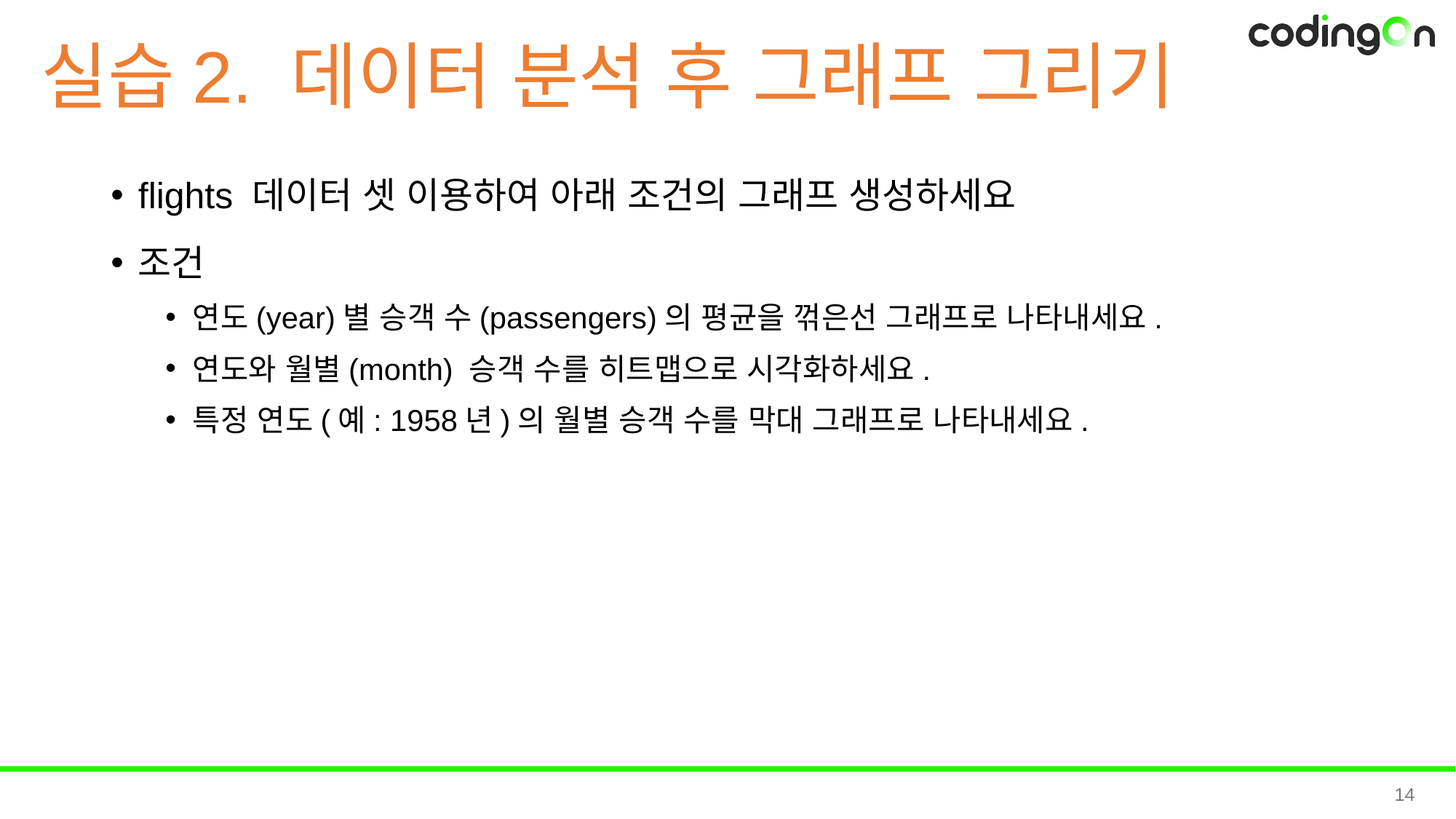

# 실습2. 데이터 분석 후 그래프 그리기
flights 데이터 셋 이용하여 아래 조건의 그래프 생성하세요
조건
연도(year)별 승객 수(passengers)의 평균을 꺾은선 그래프로 나타내세요.
연도와 월별(month) 승객 수를 히트맵으로 시각화하세요.
특정 연도(예: 1958년)의 월별 승객 수를 막대 그래프로 나타내세요.
14